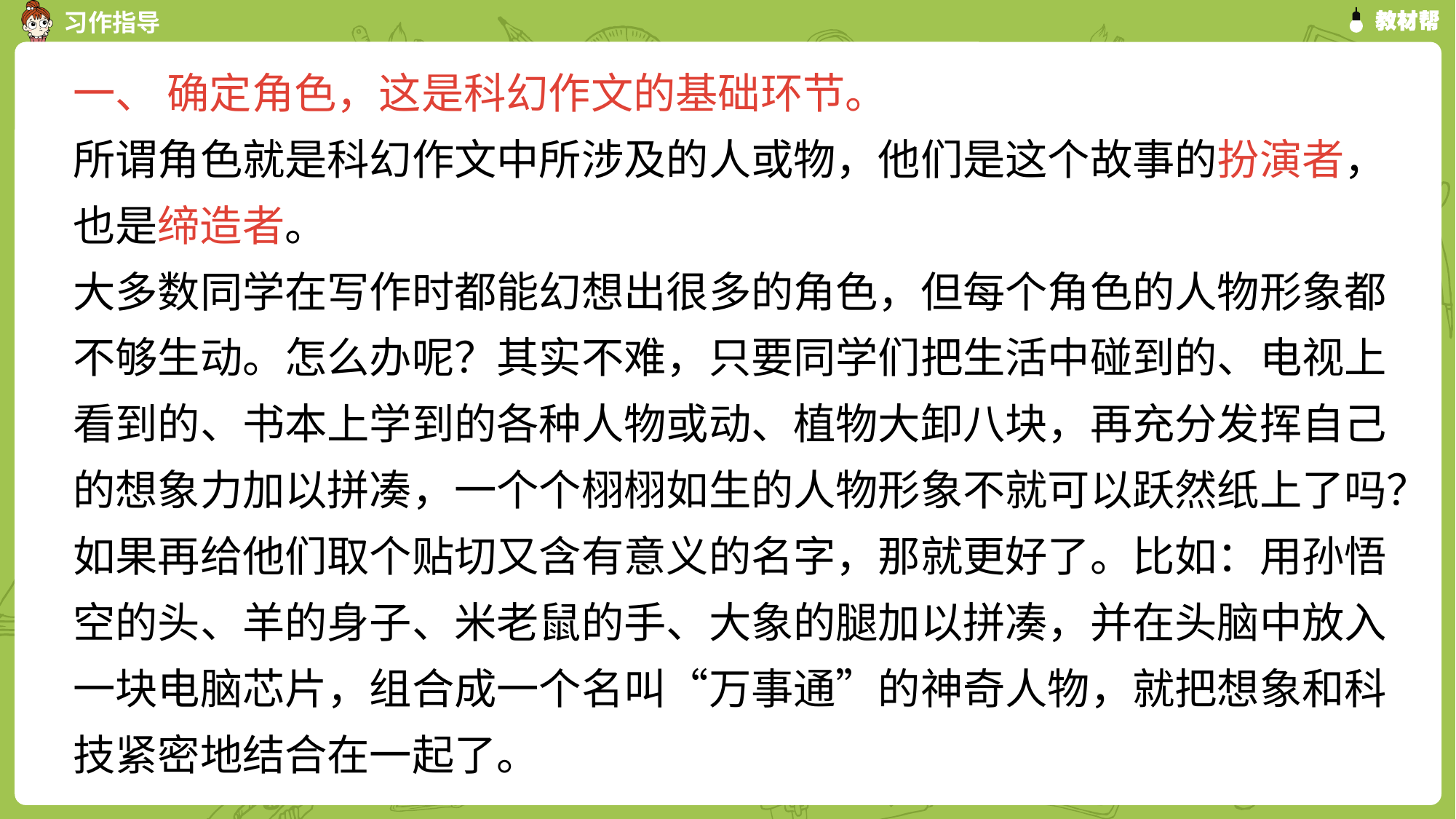

一、 确定角色，这是科幻作文的基础环节。
所谓角色就是科幻作文中所涉及的人或物，他们是这个故事的扮演者，也是缔造者。
大多数同学在写作时都能幻想出很多的角色，但每个角色的人物形象都不够生动。怎么办呢？其实不难，只要同学们把生活中碰到的、电视上看到的、书本上学到的各种人物或动、植物大卸八块，再充分发挥自己的想象力加以拼凑，一个个栩栩如生的人物形象不就可以跃然纸上了吗？如果再给他们取个贴切又含有意义的名字，那就更好了。比如：用孙悟空的头、羊的身子、米老鼠的手、大象的腿加以拼凑，并在头脑中放入一块电脑芯片，组合成一个名叫“万事通”的神奇人物，就把想象和科技紧密地结合在一起了。